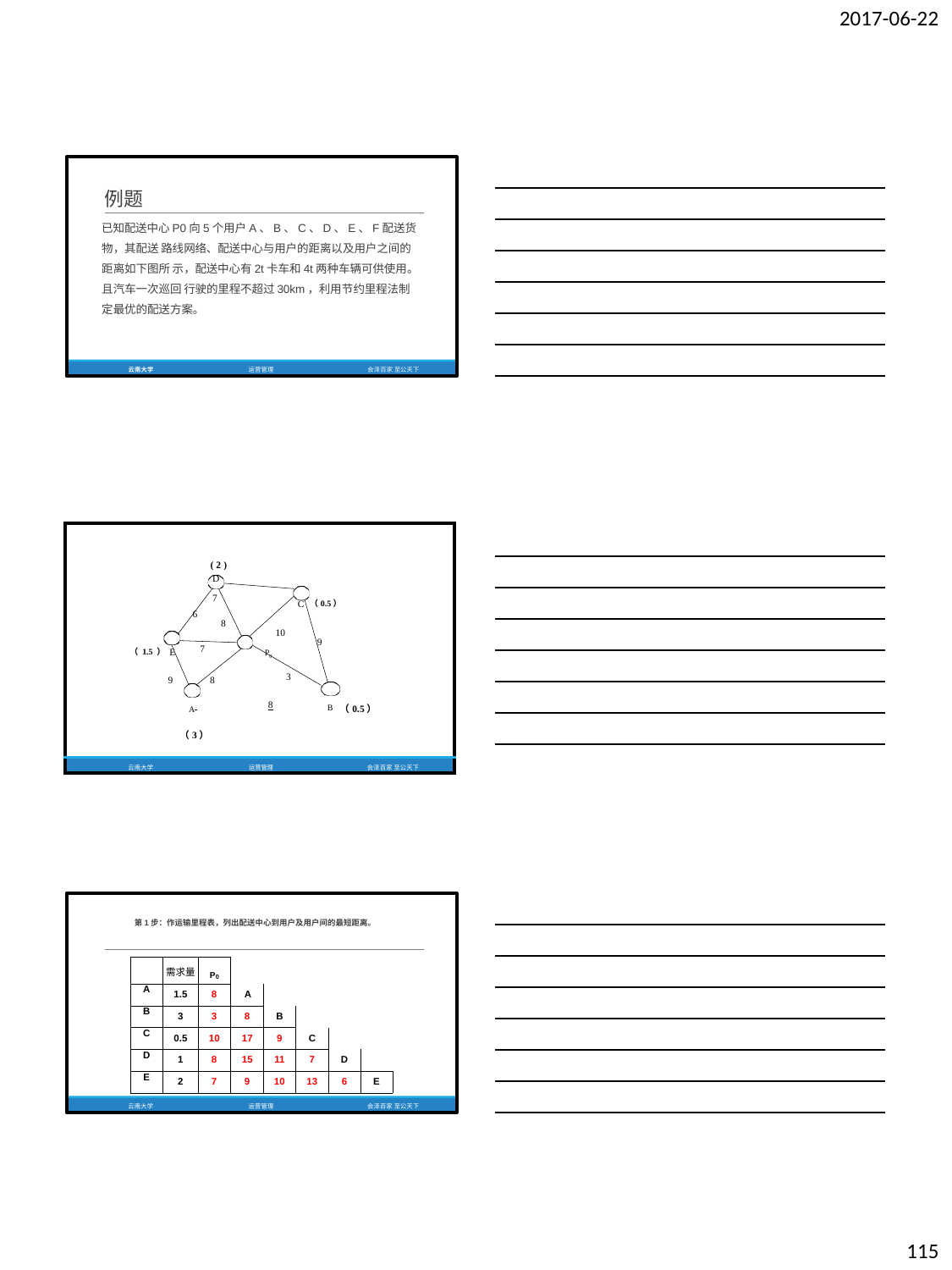

2017-06-22

例题
已知配送中心P0向5个用户A、B、C、D、E、F配送货物，其配送 路线网络、配送中心与用户的距离以及用户之间的距离如下图所 示，配送中心有2t卡车和4t两种车辆可供使用。且汽车一次巡回 行驶的里程不超过30km，利用节约里程法制定最优的配送方案。

云南大学
运营管理
会泽百家 至公天下

|  | ( 2 ) |  |  |
| --- | --- | --- | --- |
|  | D 7 |  |  |
|  |  |  | C （0.5） |
|  | 6 |  |  |
|  | 8 |  |  |
|  |  | 10 |  |
|  |  |  | 9 |
| （ 1.5 ） E | 7 P0 |  |  |
| 9 | 8 | 3 |  |
|  | A 8 |  | B （0.5） |
|  | （3） |  |  |
| 云南大学 | 运营管理 |  | 会泽百家 至公天下 |

第1步：作运输里程表，列出配送中心到用户及用户间的最短距离。

|  | 需求量 | P0 |  |  |  |  |  |
| --- | --- | --- | --- | --- | --- | --- | --- |
| A | 1.5 | 8 | A |  |  |  |  |
| B | 3 | 3 | 8 | B |  |  |  |
| C | 0.5 | 10 | 17 | 9 | C |  |  |
| D | 1 | 8 | 15 | 11 | 7 | D |  |
| E | 2 | 7 | 9 | 10 | 13 | 6 | E |

云南大学
运营管理
会泽百家 至公天下

115